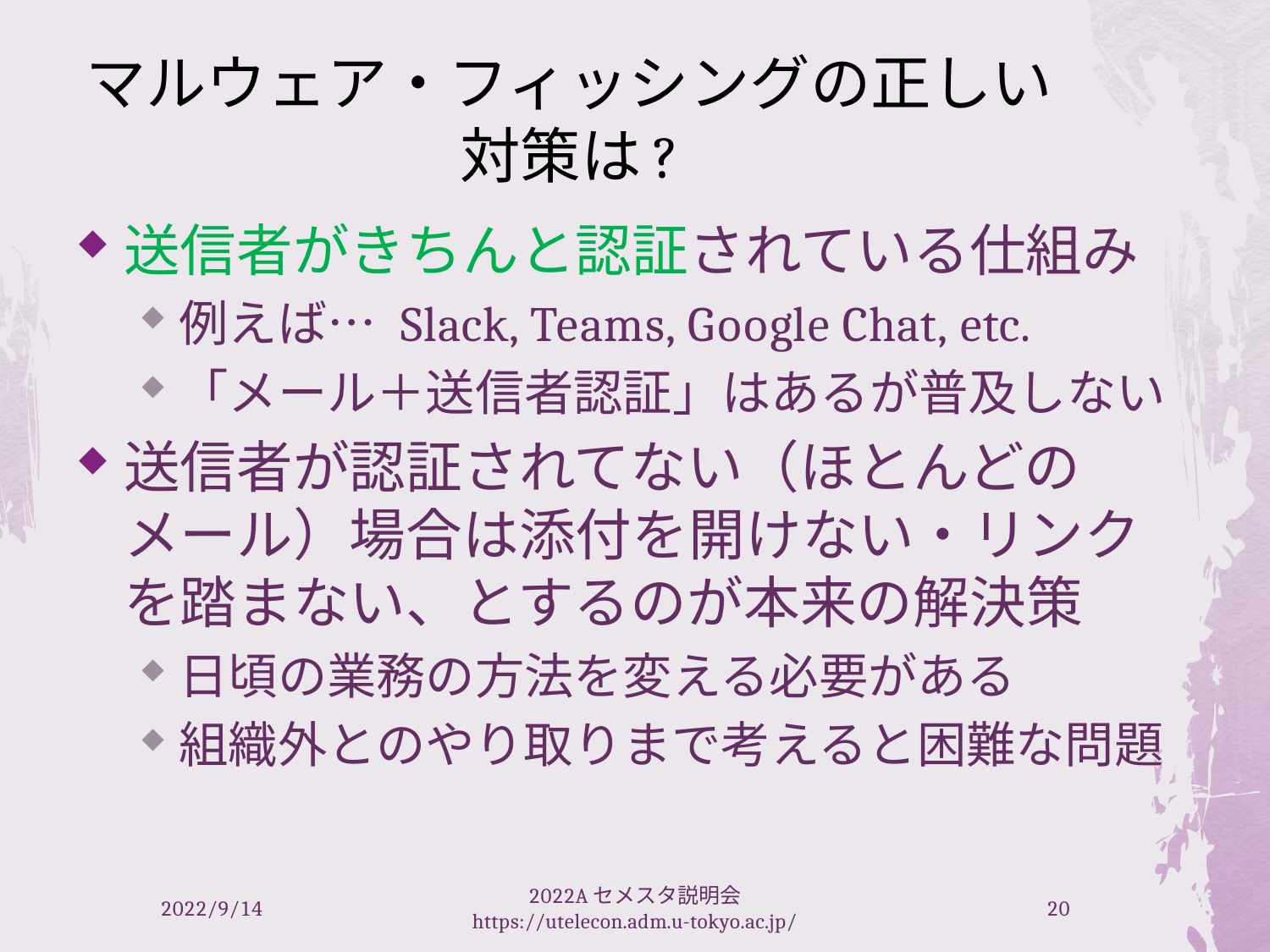

# マルウェア・フィッシングの正しい対策は?
送信者がきちんと認証されている仕組み
例えば… Slack, Teams, Google Chat, etc.
「メール＋送信者認証」はあるが普及しない
送信者が認証されてない（ほとんどのメール）場合は添付を開けない・リンクを踏まない、とするのが本来の解決策
日頃の業務の方法を変える必要がある
組織外とのやり取りまで考えると困難な問題
2022/9/14
2022Aセメスタ説明会 https://utelecon.adm.u-tokyo.ac.jp/
20